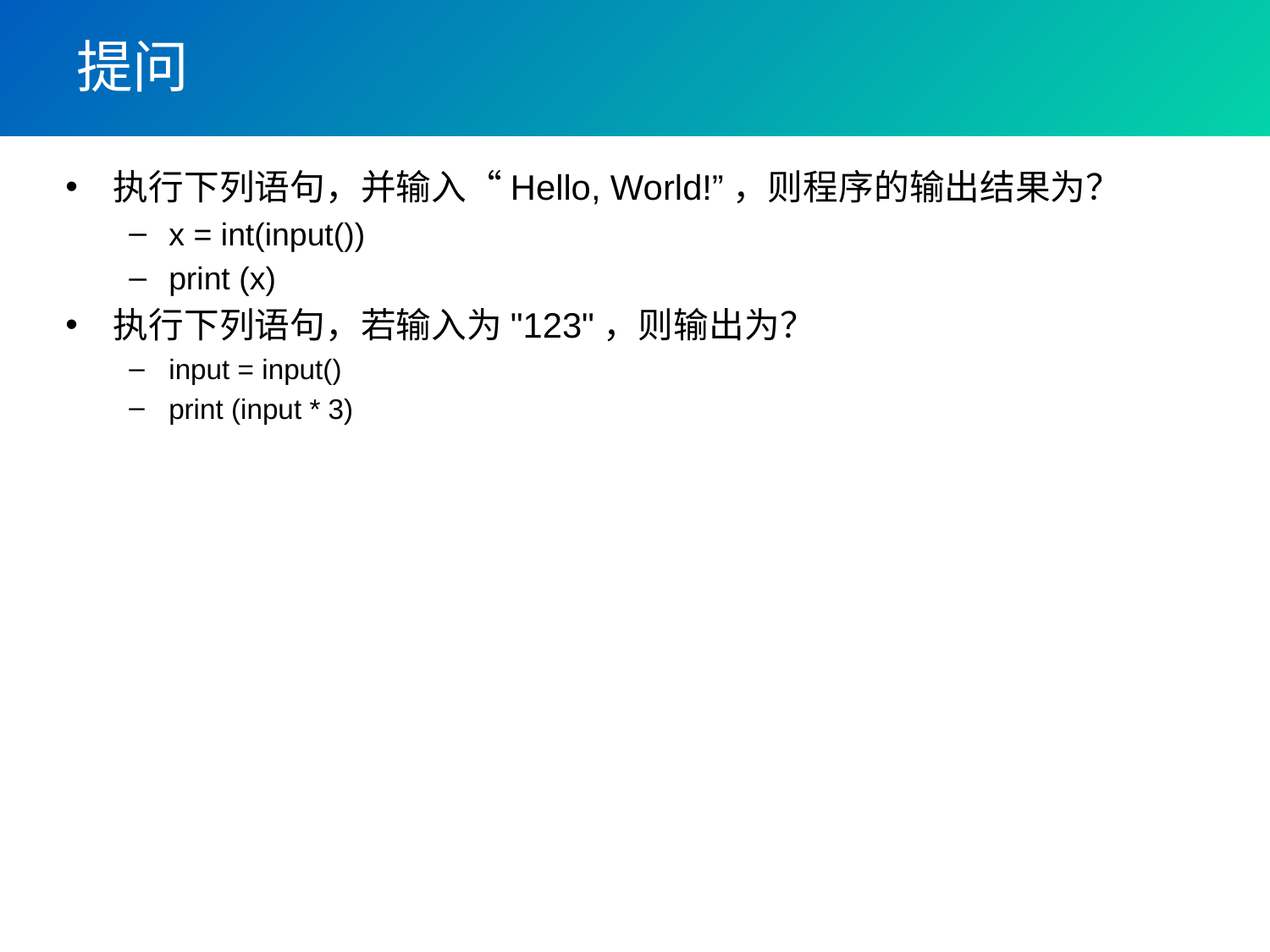

# 提问
执行下列语句，并输入“Hello, World!”，则程序的输出结果为？
x = int(input())
print (x)
执行下列语句，若输入为"123"，则输出为？
input = input()
print (input * 3)